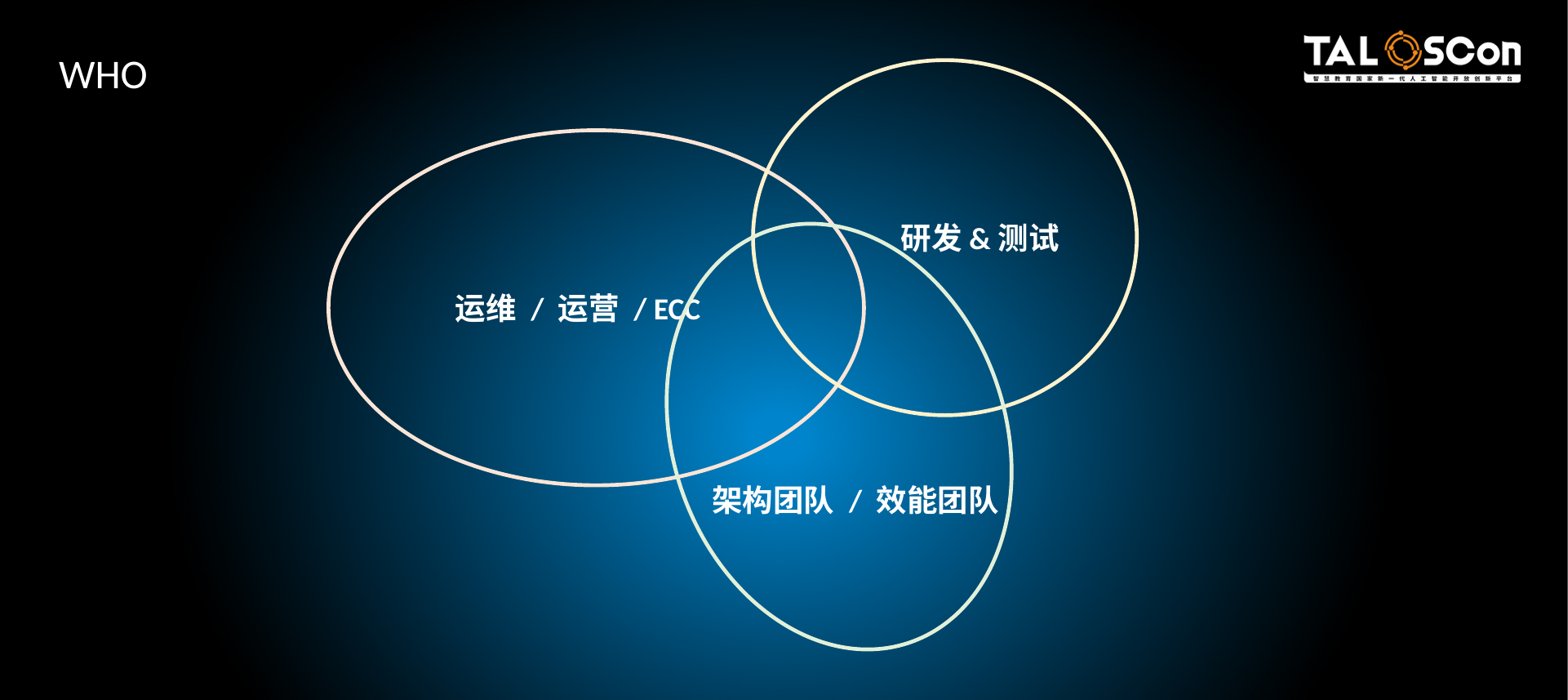

WHO

研发&测试

运维 / 运营 / ECC
架构团队 / 效能团队